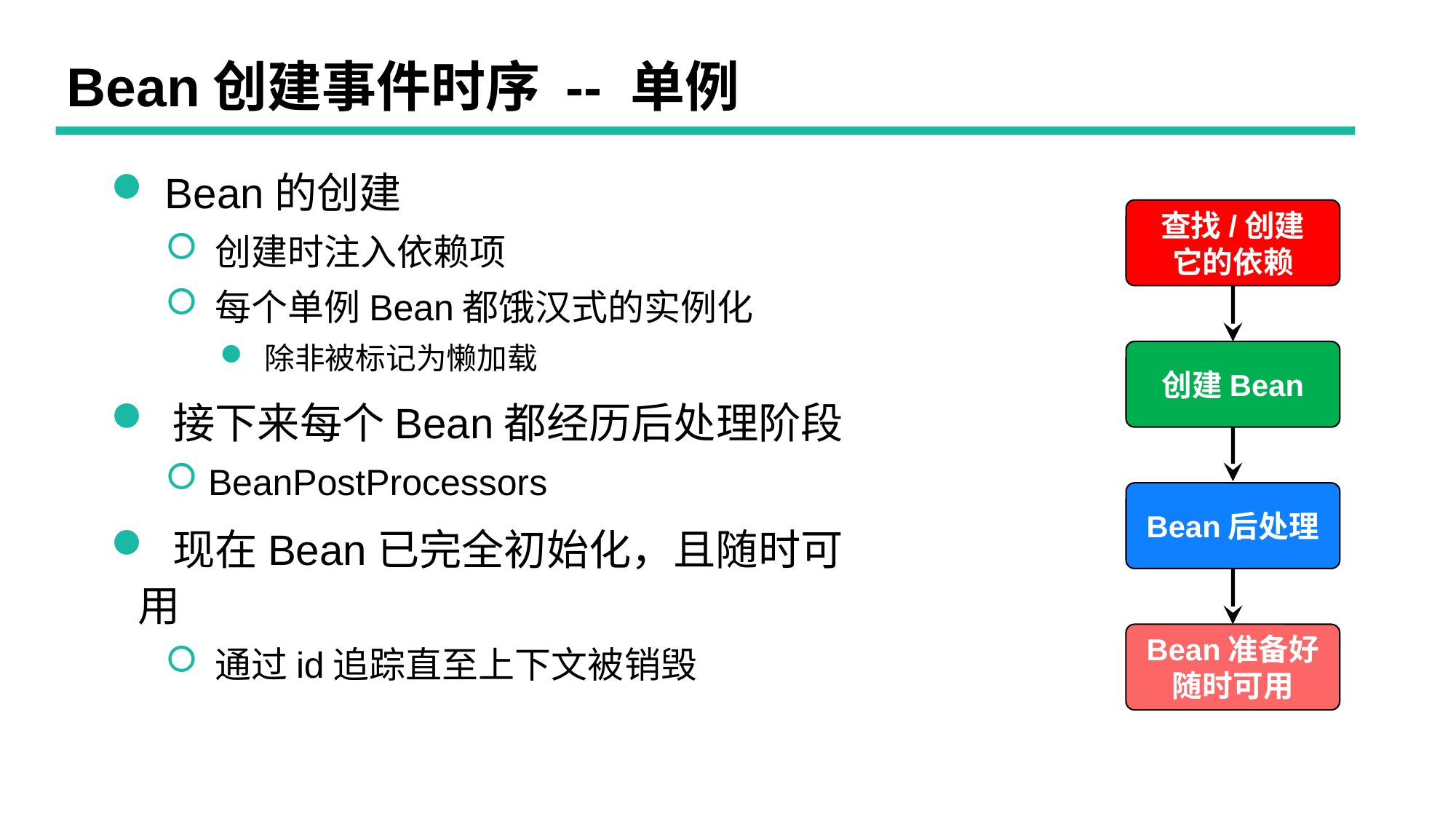

# Bean创建事件时序 -- 单例
 Bean的创建
 创建时注入依赖项
 每个单例Bean都饿汉式的实例化
 除非被标记为懒加载
 接下来每个Bean都经历后处理阶段
 BeanPostProcessors
 现在Bean已完全初始化，且随时可用
 通过id追踪直至上下文被销毁
查找/创建
它的依赖
创建Bean
Bean后处理
Bean准备好
随时可用